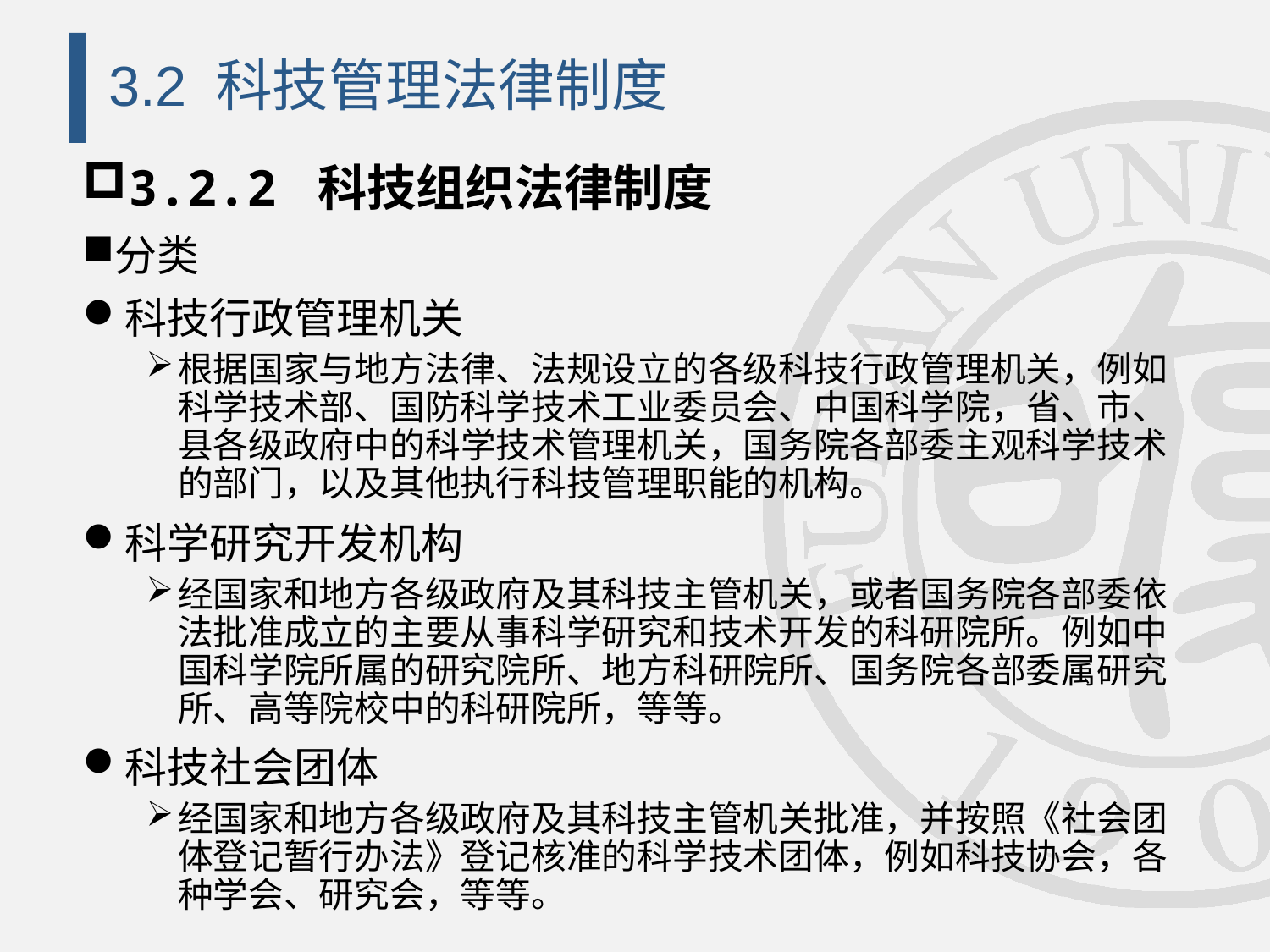

# 3.2 科技管理法律制度
3.2.2 科技组织法律制度
分类
科技行政管理机关
根据国家与地方法律、法规设立的各级科技行政管理机关，例如科学技术部、国防科学技术工业委员会、中国科学院，省、市、县各级政府中的科学技术管理机关，国务院各部委主观科学技术的部门，以及其他执行科技管理职能的机构。
科学研究开发机构
经国家和地方各级政府及其科技主管机关，或者国务院各部委依法批准成立的主要从事科学研究和技术开发的科研院所。例如中国科学院所属的研究院所、地方科研院所、国务院各部委属研究所、高等院校中的科研院所，等等。
科技社会团体
经国家和地方各级政府及其科技主管机关批准，并按照《社会团体登记暂行办法》登记核准的科学技术团体，例如科技协会，各种学会、研究会，等等。